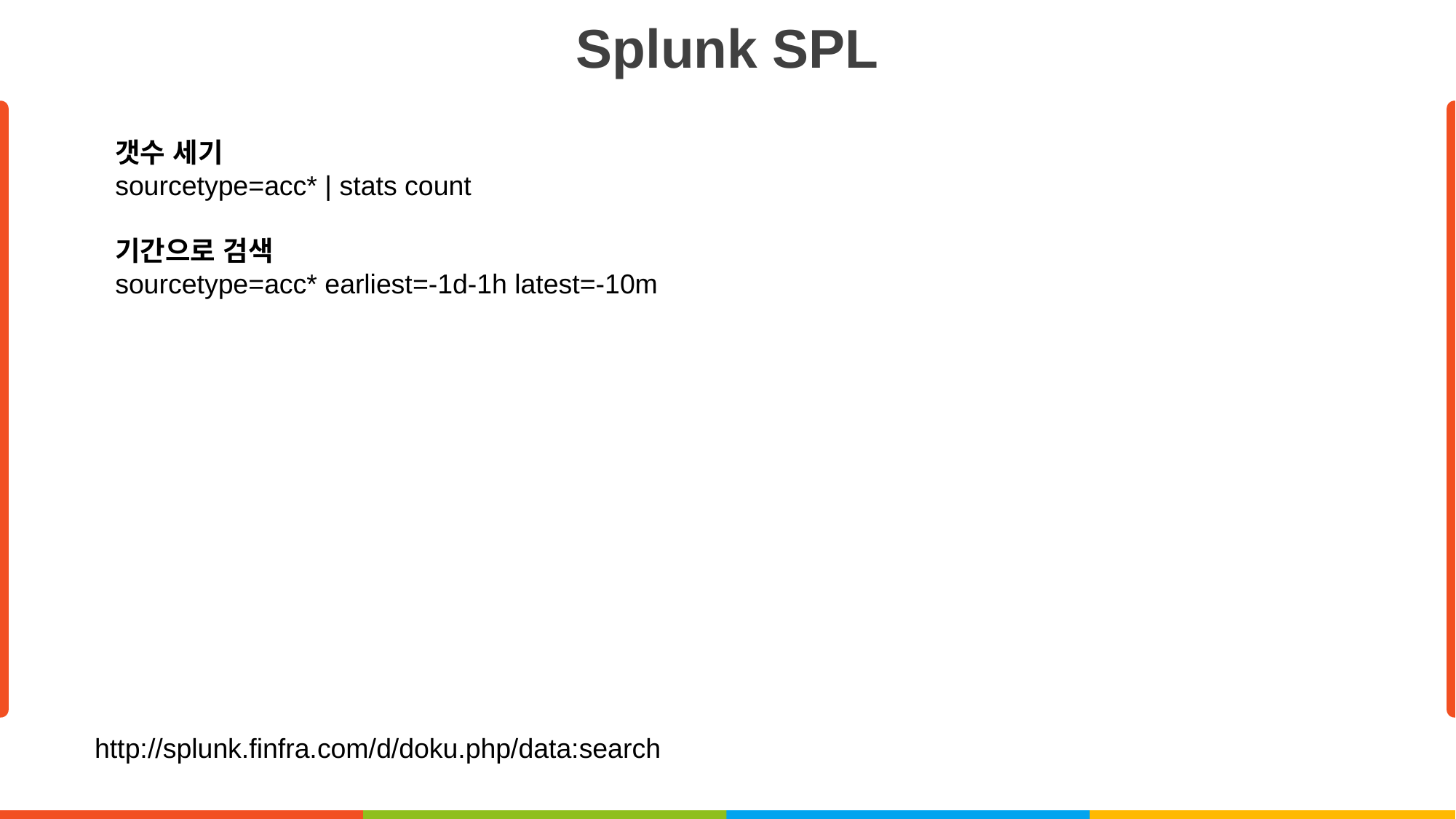

Splunk SPL

갯수 세기
sourcetype=acc* | stats count

기간으로 검색
sourcetype=acc* earliest=-1d-1h latest=-10m
알고리즘
데이터
목적
개발
목표
http://splunk.finfra.com/d/doku.php/data:search